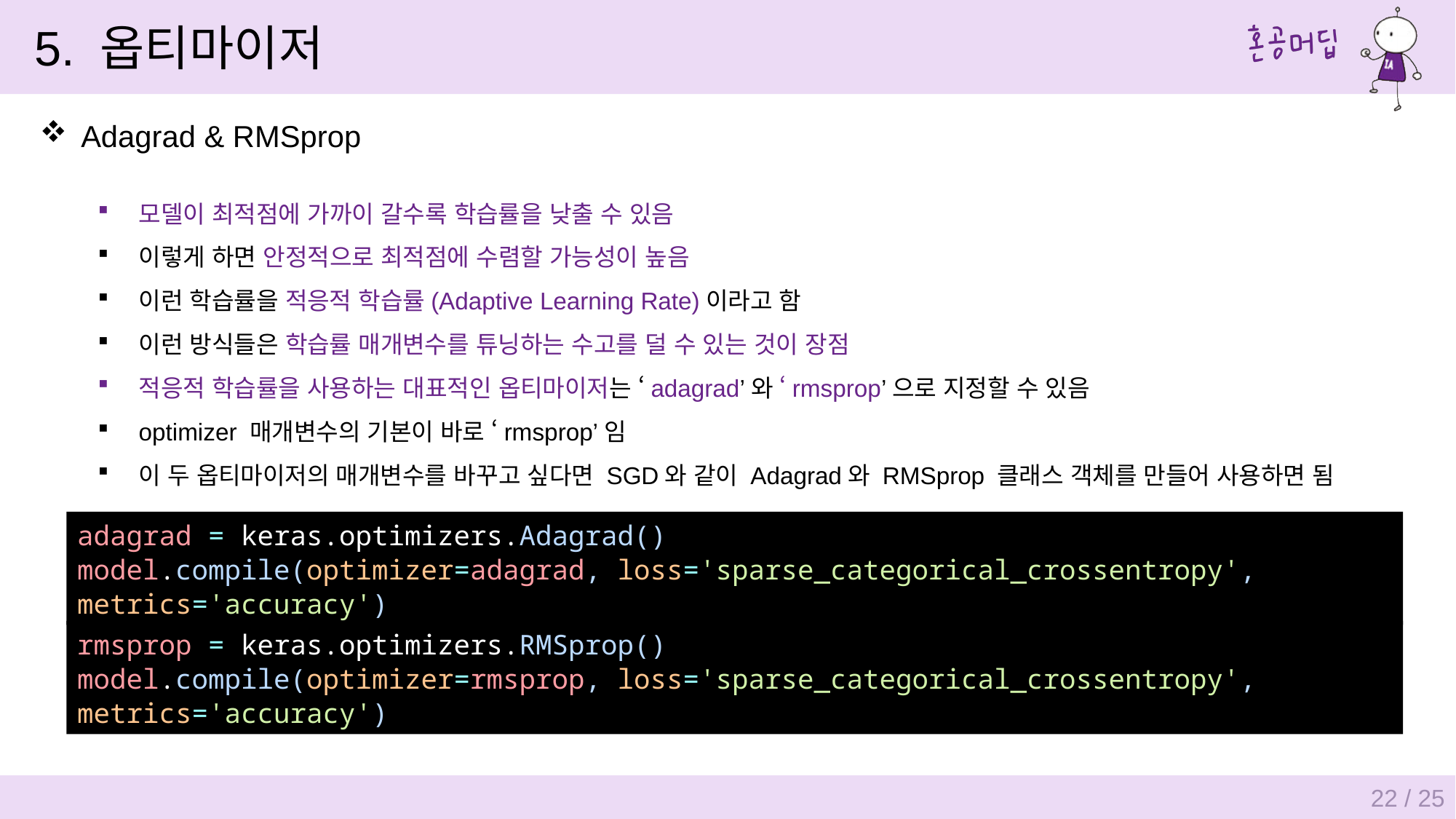

5. 옵티마이저
Adagrad & RMSprop
모델이 최적점에 가까이 갈수록 학습률을 낮출 수 있음
이렇게 하면 안정적으로 최적점에 수렴할 가능성이 높음
이런 학습률을 적응적 학습률(Adaptive Learning Rate)이라고 함
이런 방식들은 학습률 매개변수를 튜닝하는 수고를 덜 수 있는 것이 장점
적응적 학습률을 사용하는 대표적인 옵티마이저는 ‘adagrad’와 ‘rmsprop’으로 지정할 수 있음
optimizer 매개변수의 기본이 바로 ‘rmsprop’임
이 두 옵티마이저의 매개변수를 바꾸고 싶다면 SGD와 같이 Adagrad와 RMSprop 클래스 객체를 만들어 사용하면 됨
adagrad = keras.optimizers.Adagrad()
model.compile(optimizer=adagrad, loss='sparse_categorical_crossentropy', metrics='accuracy')
rmsprop = keras.optimizers.RMSprop()
model.compile(optimizer=rmsprop, loss='sparse_categorical_crossentropy', metrics='accuracy')
22 / 25